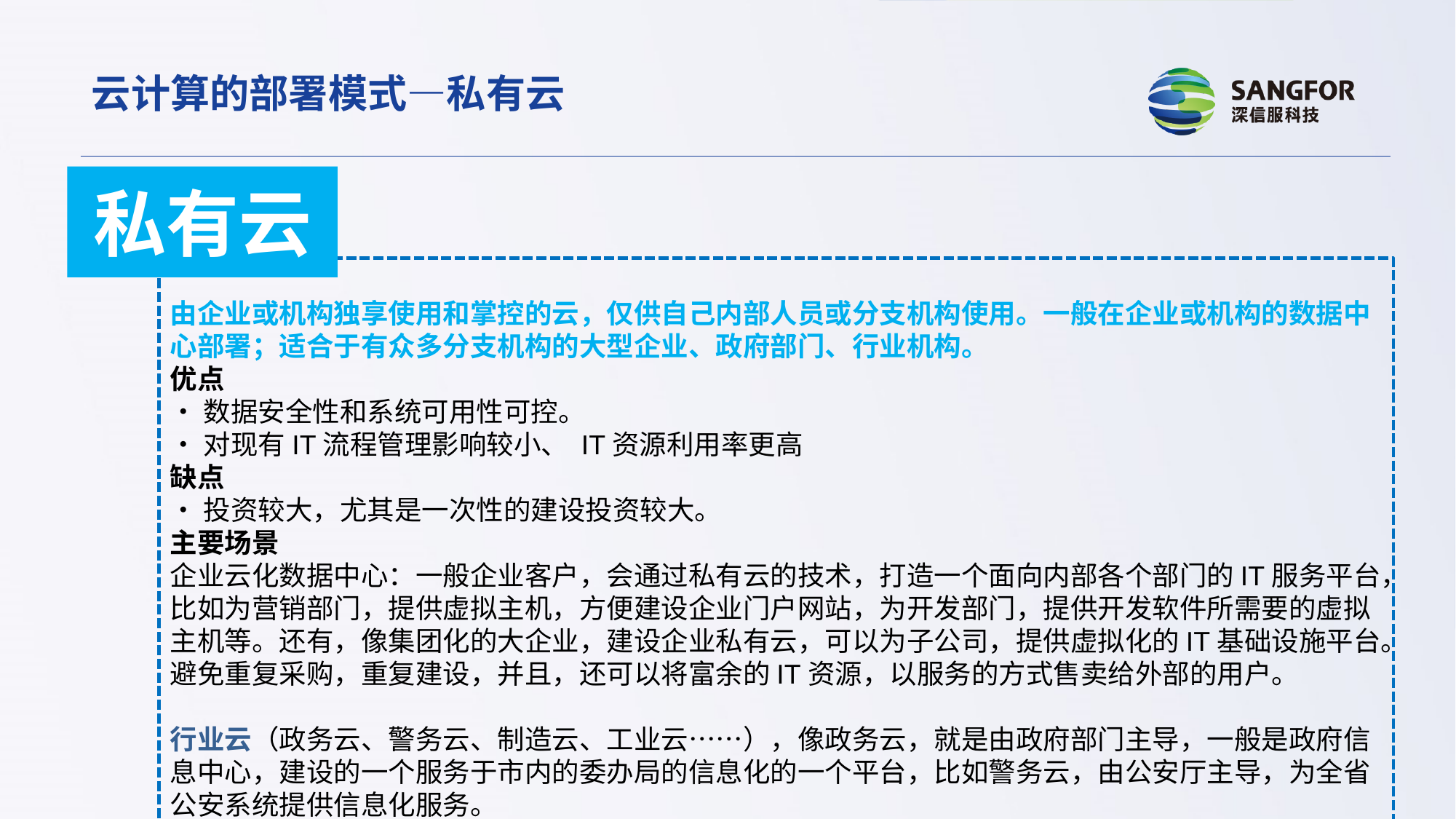

云计算的部署模式—私有云

私有云

由企业或机构独享使用和掌控的云，仅供自己内部人员或分支机构使用。一般在企业或机构的数据中心部署；适合于有众多分支机构的大型企业、政府部门、行业机构。
优点
•数据安全性和系统可用性可控。
•对现有IT流程管理影响较小、 IT资源利用率更高
缺点
•投资较大，尤其是一次性的建设投资较大。
主要场景
企业云化数据中心：一般企业客户，会通过私有云的技术，打造一个面向内部各个部门的IT服务平台，比如为营销部门，提供虚拟主机，方便建设企业门户网站，为开发部门，提供开发软件所需要的虚拟主机等。还有，像集团化的大企业，建设企业私有云，可以为子公司，提供虚拟化的IT基础设施平台。
避免重复采购，重复建设，并且，还可以将富余的IT资源，以服务的方式售卖给外部的用户。

行业云（政务云、警务云、制造云、工业云……），像政务云，就是由政府部门主导，一般是政府信息中心，建设的一个服务于市内的委办局的信息化的一个平台，比如警务云，由公安厅主导，为全省公安系统提供信息化服务。